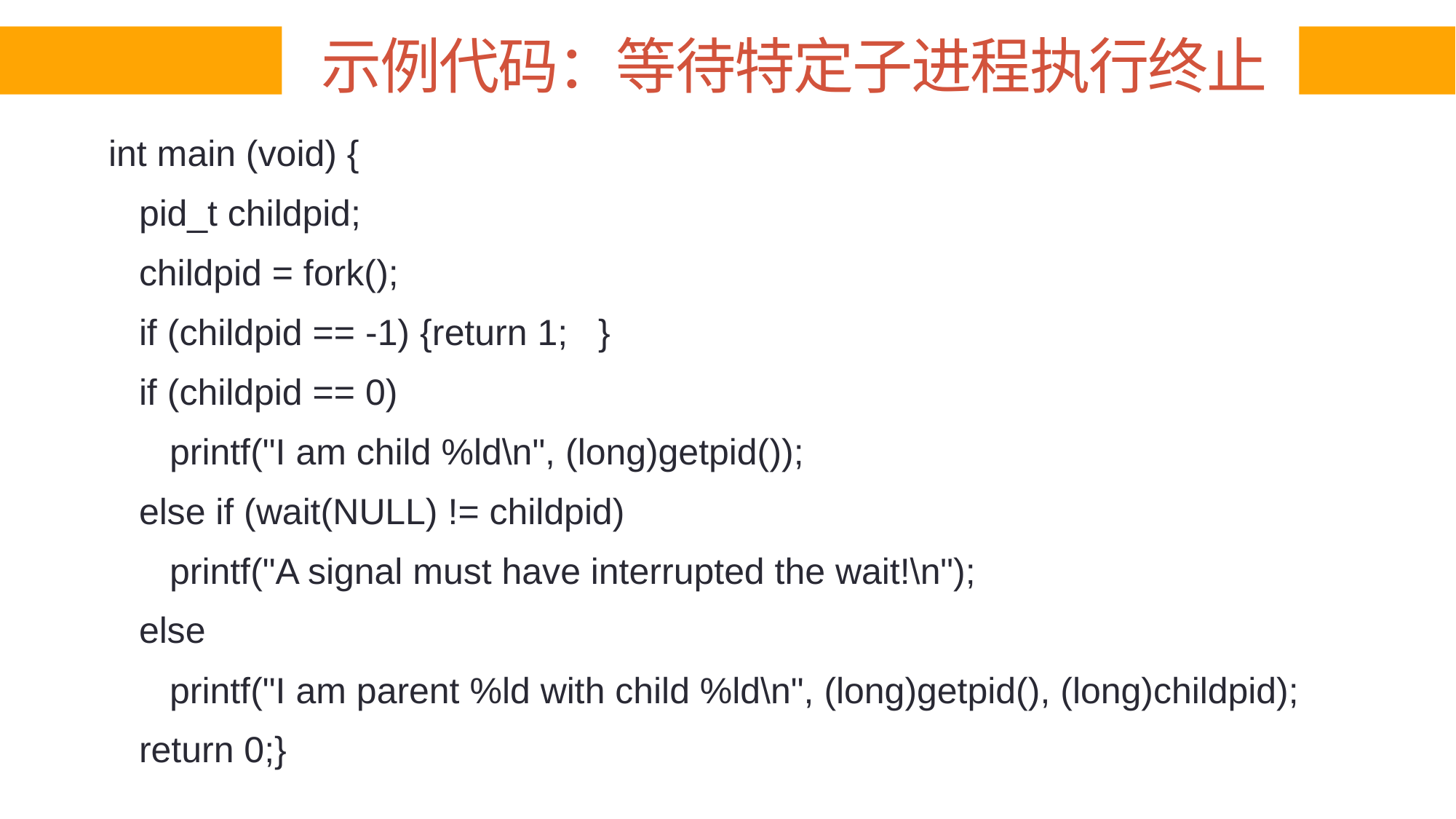

# 示例代码：等待特定子进程执行终止

int main (void) {
   pid_t childpid;
   childpid = fork();
   if (childpid == -1) {return 1;   }
   if (childpid == 0)
      printf("I am child %ld\n", (long)getpid());
   else if (wait(NULL) != childpid)
      printf("A signal must have interrupted the wait!\n");
   else
      printf("I am parent %ld with child %ld\n", (long)getpid(), (long)childpid);
   return 0;}